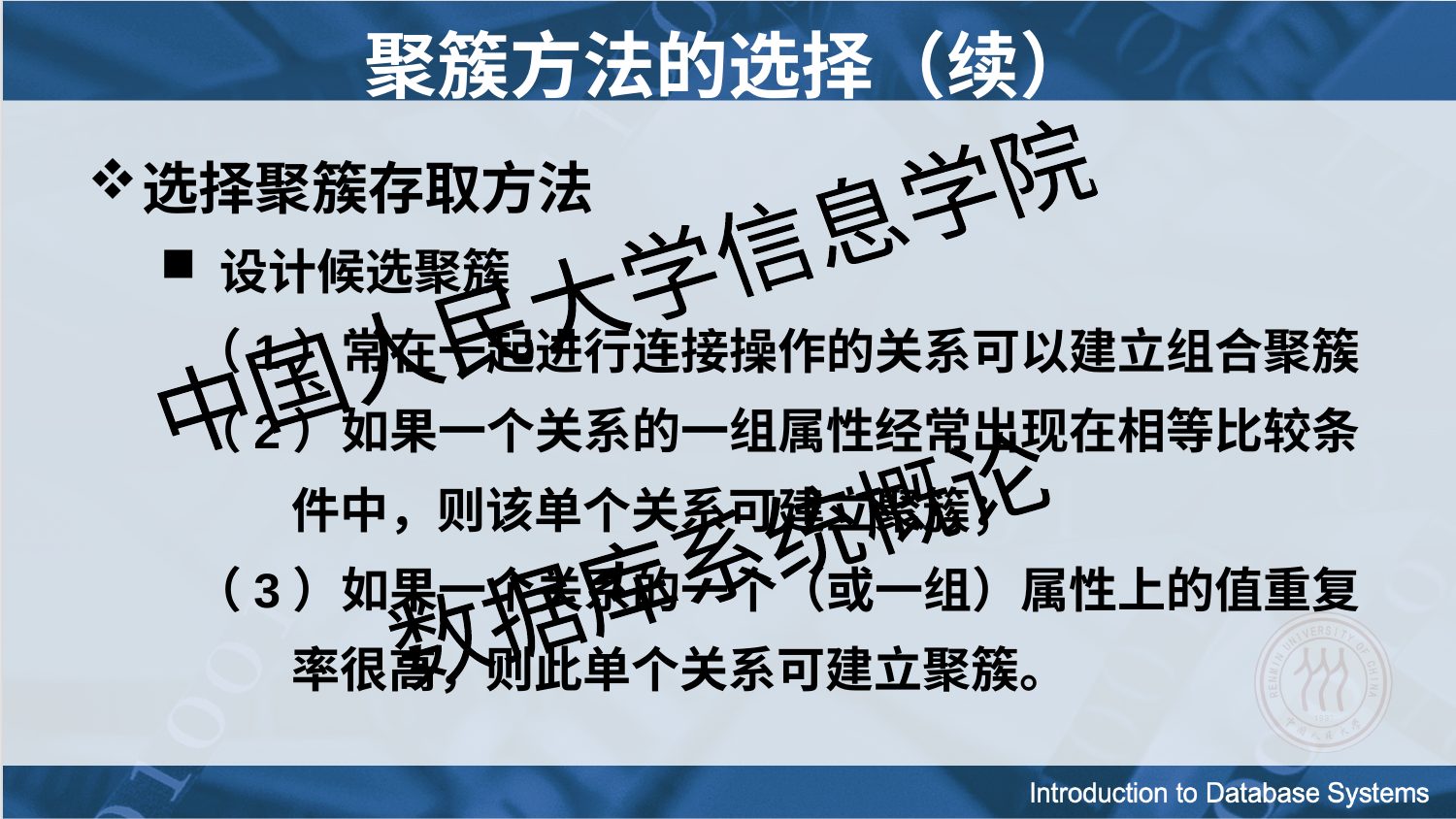

聚簇方法的选择（续）
选择聚簇存取方法
 设计候选聚簇
  （1）常在一起进行连接操作的关系可以建立组合聚簇
  （2）如果一个关系的一组属性经常出现在相等比较条
           件中，则该单个关系可建立聚簇；
  （3）如果一个关系的一个（或一组）属性上的值重复
           率很高，则此单个关系可建立聚簇。